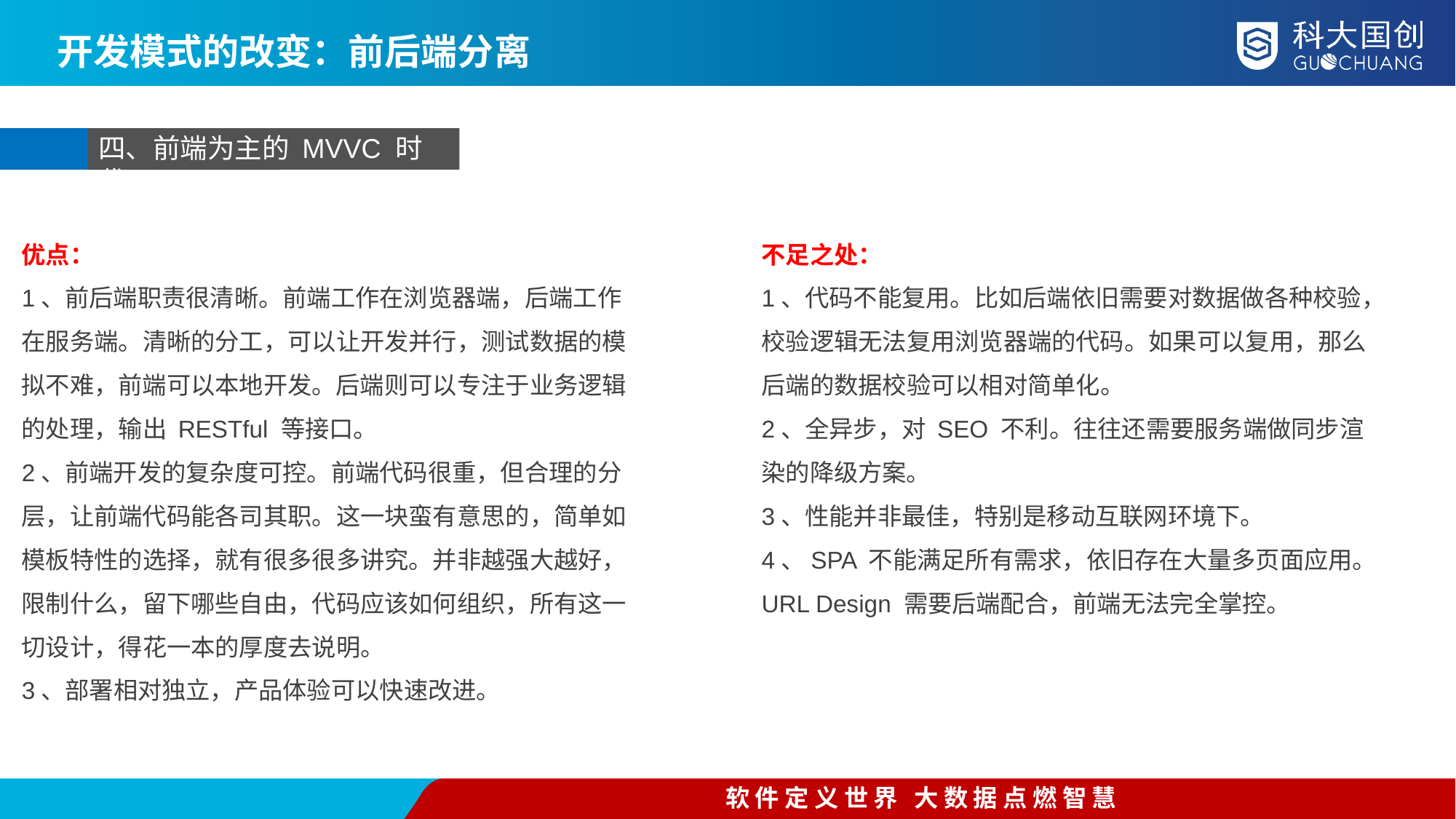

开发模式的改变：前后端分离
四、前端为主的 MVVC 时代

优点：
1、前后端职责很清晰。前端工作在浏览器端，后端工作在服务端。清晰的分工，可以让开发并行，测试数据的模拟不难，前端可以本地开发。后端则可以专注于业务逻辑的处理，输出 RESTful 等接口。
2、前端开发的复杂度可控。前端代码很重，但合理的分层，让前端代码能各司其职。这一块蛮有意思的，简单如模板特性的选择，就有很多很多讲究。并非越强大越好，限制什么，留下哪些自由，代码应该如何组织，所有这一切设计，得花一本的厚度去说明。
3、部署相对独立，产品体验可以快速改进。
不足之处：
1、代码不能复用。比如后端依旧需要对数据做各种校验，校验逻辑无法复用浏览器端的代码。如果可以复用，那么后端的数据校验可以相对简单化。
2、全异步，对 SEO 不利。往往还需要服务端做同步渲染的降级方案。
3、性能并非最佳，特别是移动互联网环境下。
4、SPA 不能满足所有需求，依旧存在大量多页面应用。URL Design 需要后端配合，前端无法完全掌控。